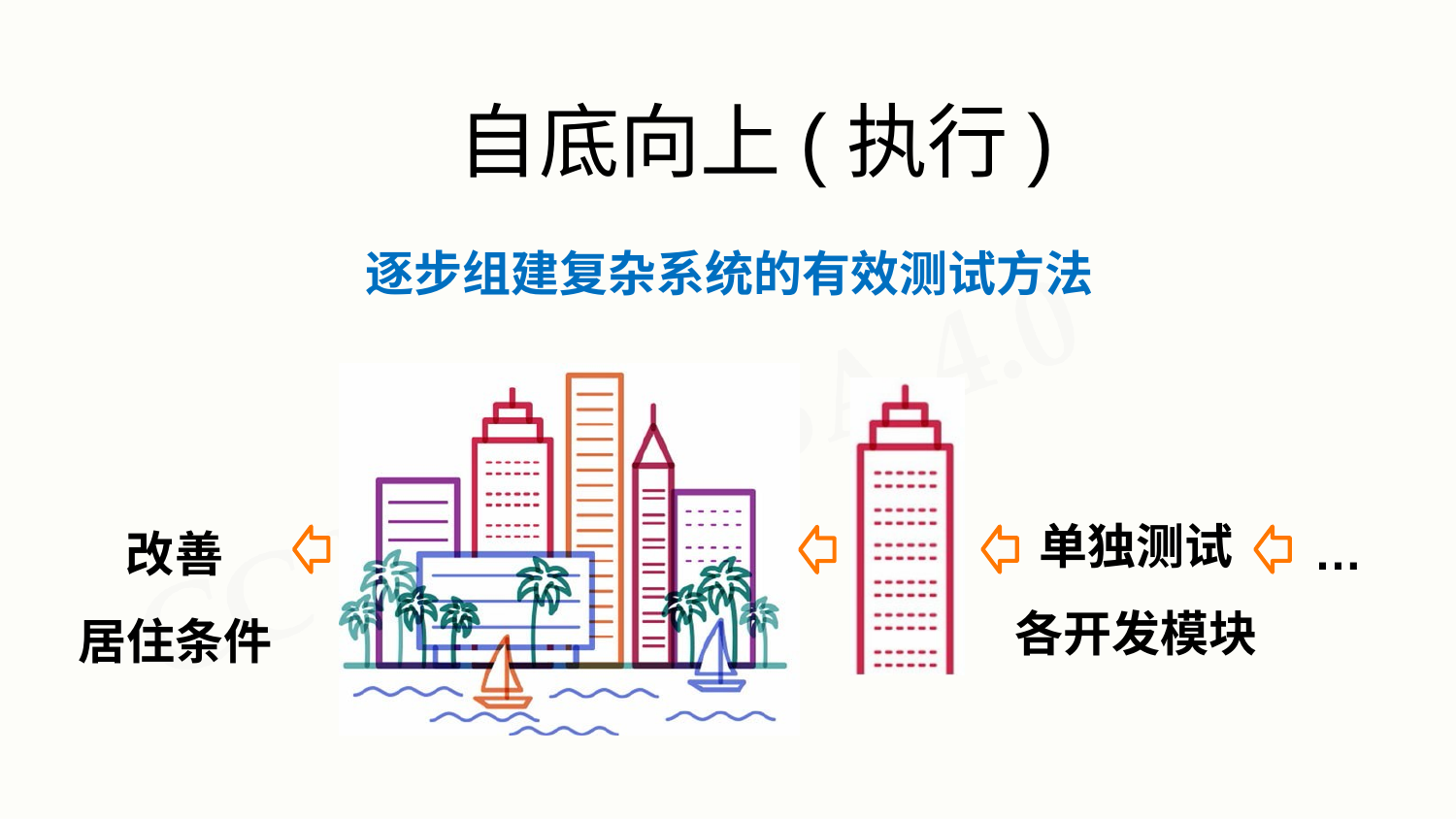

# 自底向上(执行)
逐步组建复杂系统的有效测试方法

单独测试 各开发模块
改善 居住条件
…